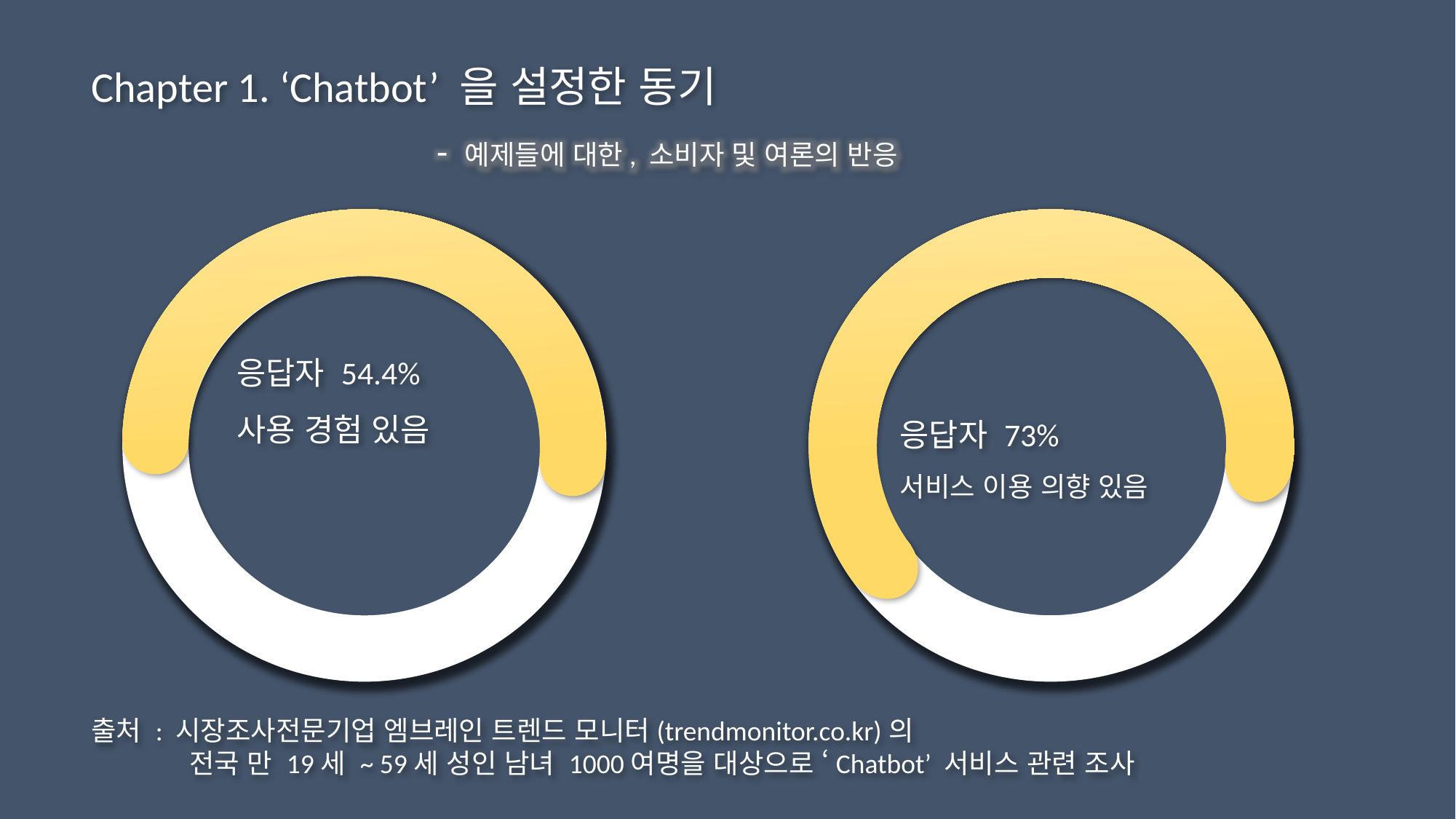

Chapter 1. ‘Chatbot’ 을 설정한 동기
- 예제들에 대한, 소비자 및 여론의 반응

응답자 54.4%
사용 경험 있음
응답자 73%
서비스 이용 의향 있음

출처 : 시장조사전문기업 엠브레인 트렌드 모니터(trendmonitor.co.kr)의
            전국 만 19세 ~ 59세 성인 남녀 1000여명을 대상으로 ‘Chatbot’ 서비스 관련 조사